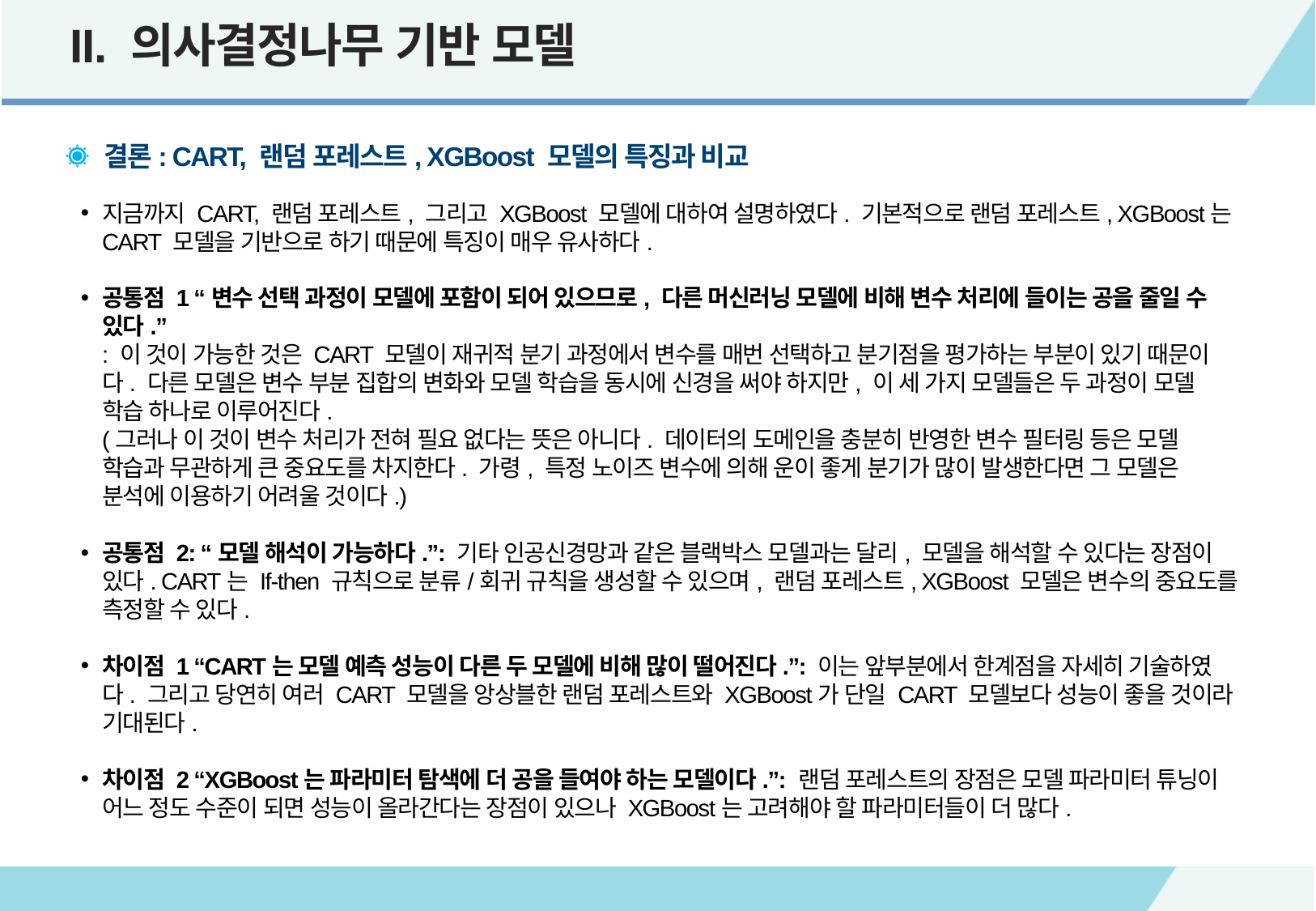

II. 의사결정나무 기반 모델
결론: CART, 랜덤 포레스트, XGBoost 모델의 특징과 비교
지금까지 CART, 랜덤 포레스트, 그리고 XGBoost 모델에 대하여 설명하였다. 기본적으로 랜덤 포레스트, XGBoost는 CART 모델을 기반으로 하기 때문에 특징이 매우 유사하다.

공통점 1 “변수 선택 과정이 모델에 포함이 되어 있으므로, 다른 머신러닝 모델에 비해 변수 처리에 들이는 공을 줄일 수 있다.”
: 이 것이 가능한 것은 CART 모델이 재귀적 분기 과정에서 변수를 매번 선택하고 분기점을 평가하는 부분이 있기 때문이다. 다른 모델은 변수 부분 집합의 변화와 모델 학습을 동시에 신경을 써야 하지만, 이 세 가지 모델들은 두 과정이 모델 학습 하나로 이루어진다.
(그러나 이 것이 변수 처리가 전혀 필요 없다는 뜻은 아니다. 데이터의 도메인을 충분히 반영한 변수 필터링 등은 모델 학습과 무관하게 큰 중요도를 차지한다. 가령, 특정 노이즈 변수에 의해 운이 좋게 분기가 많이 발생한다면 그 모델은 분석에 이용하기 어려울 것이다.)

공통점 2: “모델 해석이 가능하다.”: 기타 인공신경망과 같은 블랙박스 모델과는 달리, 모델을 해석할 수 있다는 장점이 있다. CART는 If-then 규칙으로 분류/회귀 규칙을 생성할 수 있으며, 랜덤 포레스트, XGBoost 모델은 변수의 중요도를 측정할 수 있다.

차이점 1 “CART는 모델 예측 성능이 다른 두 모델에 비해 많이 떨어진다.”: 이는 앞부분에서 한계점을 자세히 기술하였다. 그리고 당연히 여러 CART 모델을 앙상블한 랜덤 포레스트와 XGBoost가 단일 CART 모델보다 성능이 좋을 것이라 기대된다.

차이점 2 “XGBoost는 파라미터 탐색에 더 공을 들여야 하는 모델이다.”: 랜덤 포레스트의 장점은 모델 파라미터 튜닝이 어느 정도 수준이 되면 성능이 올라간다는 장점이 있으나 XGBoost는 고려해야 할 파라미터들이 더 많다.